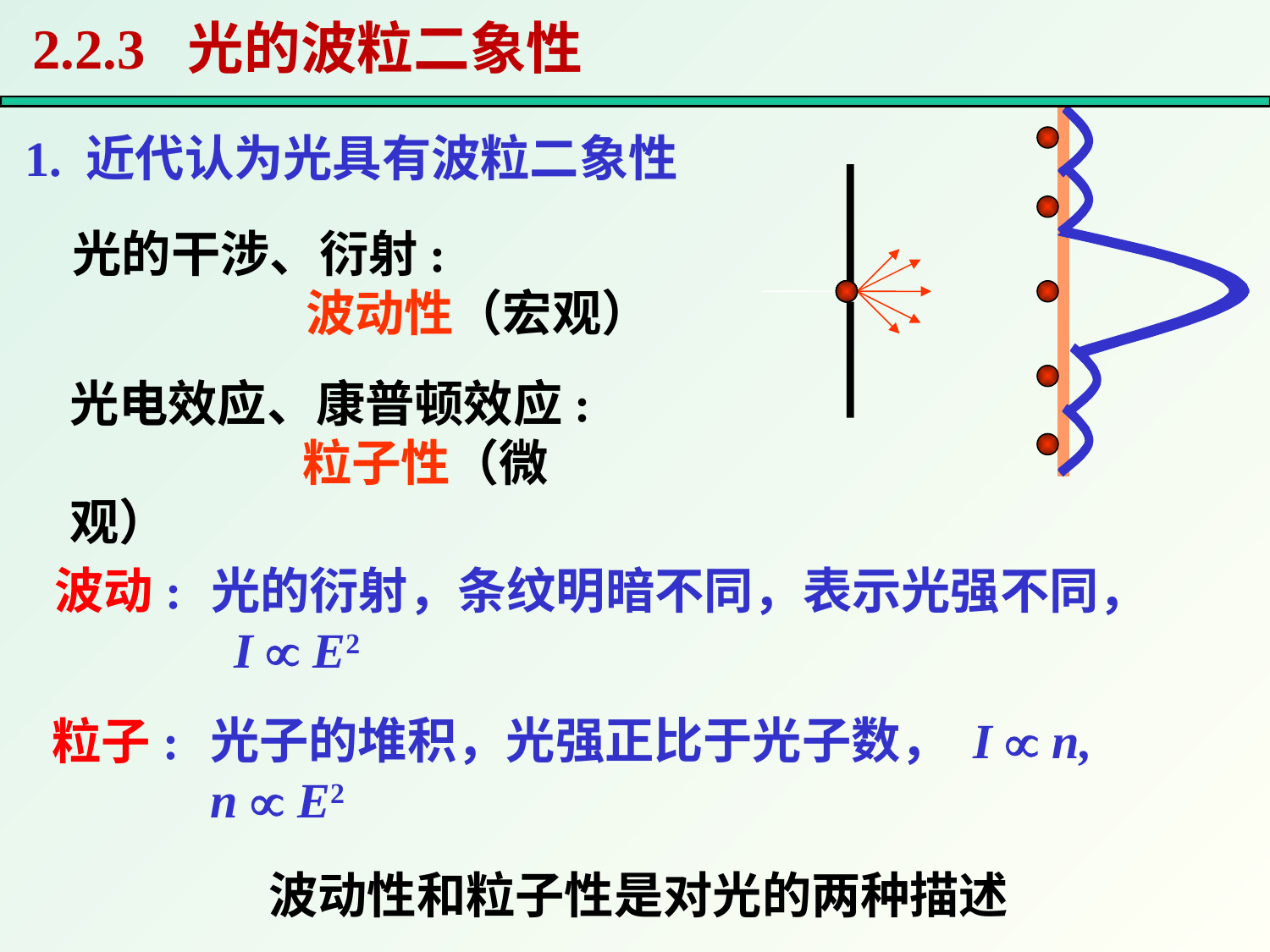

2.2.3  光的波粒二象性

1. 近代认为光具有波粒二象性

光的干涉、衍射:
                  波动性（宏观）

光电效应、康普顿效应:
                  粒子性（微观）

波动:
光的衍射，条纹明暗不同，表示光强不同， I ∝ E2
粒子:
光子的堆积，光强正比于光子数， I ∝ n,    n ∝ E2
波动性和粒子性是对光的两种描述